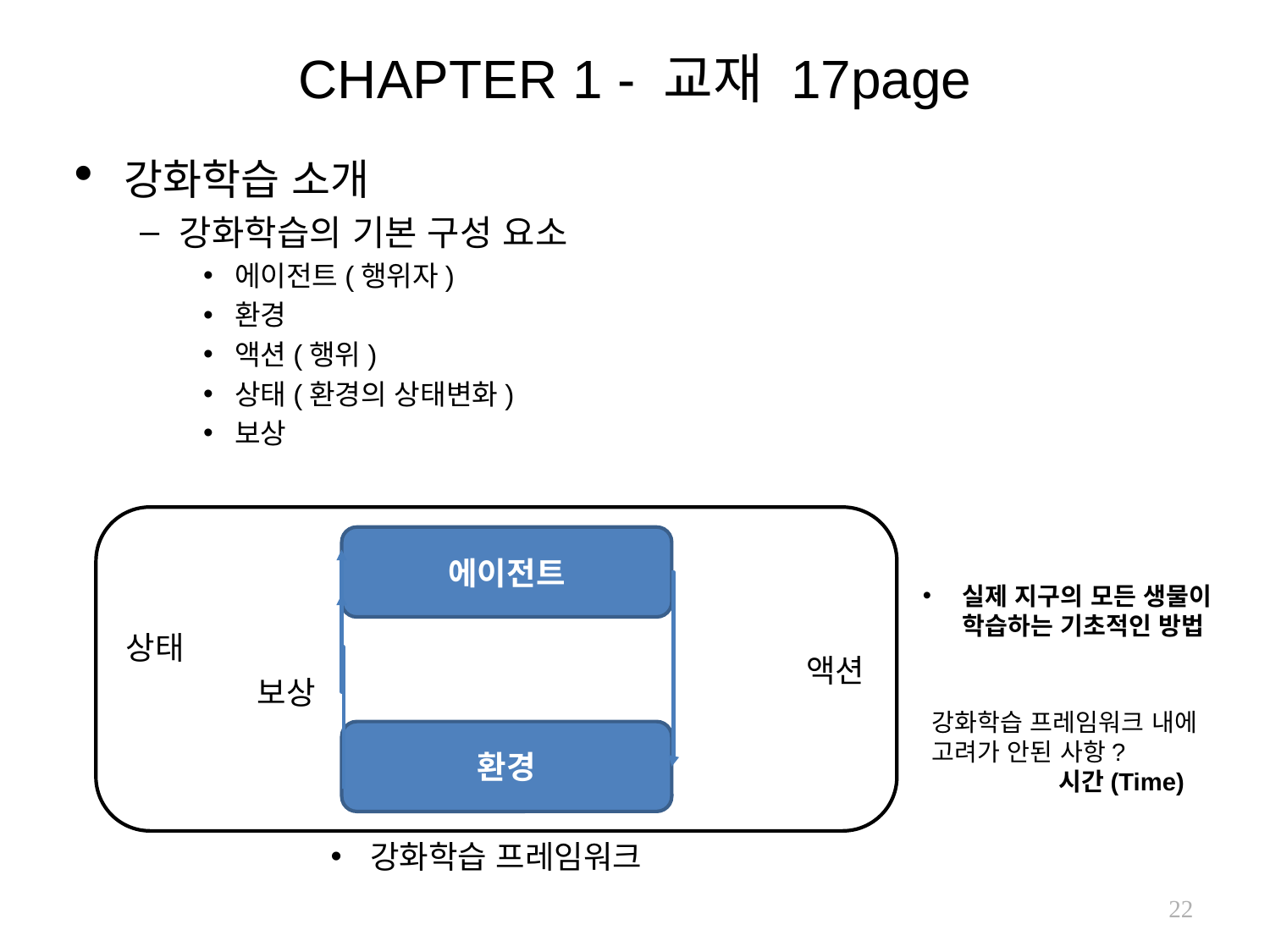

# CHAPTER 1 - 교재 17page
강화학습 소개
강화학습의 기본 구성 요소
에이전트(행위자)
환경
액션(행위)
상태(환경의 상태변화)
보상

에이전트
실제 지구의 모든 생물이 학습하는 기초적인 방법
상태
액션
보상
강화학습 프레임워크 내에
고려가 안된 사항?
	시간(Time)
환경
강화학습 프레임워크
22